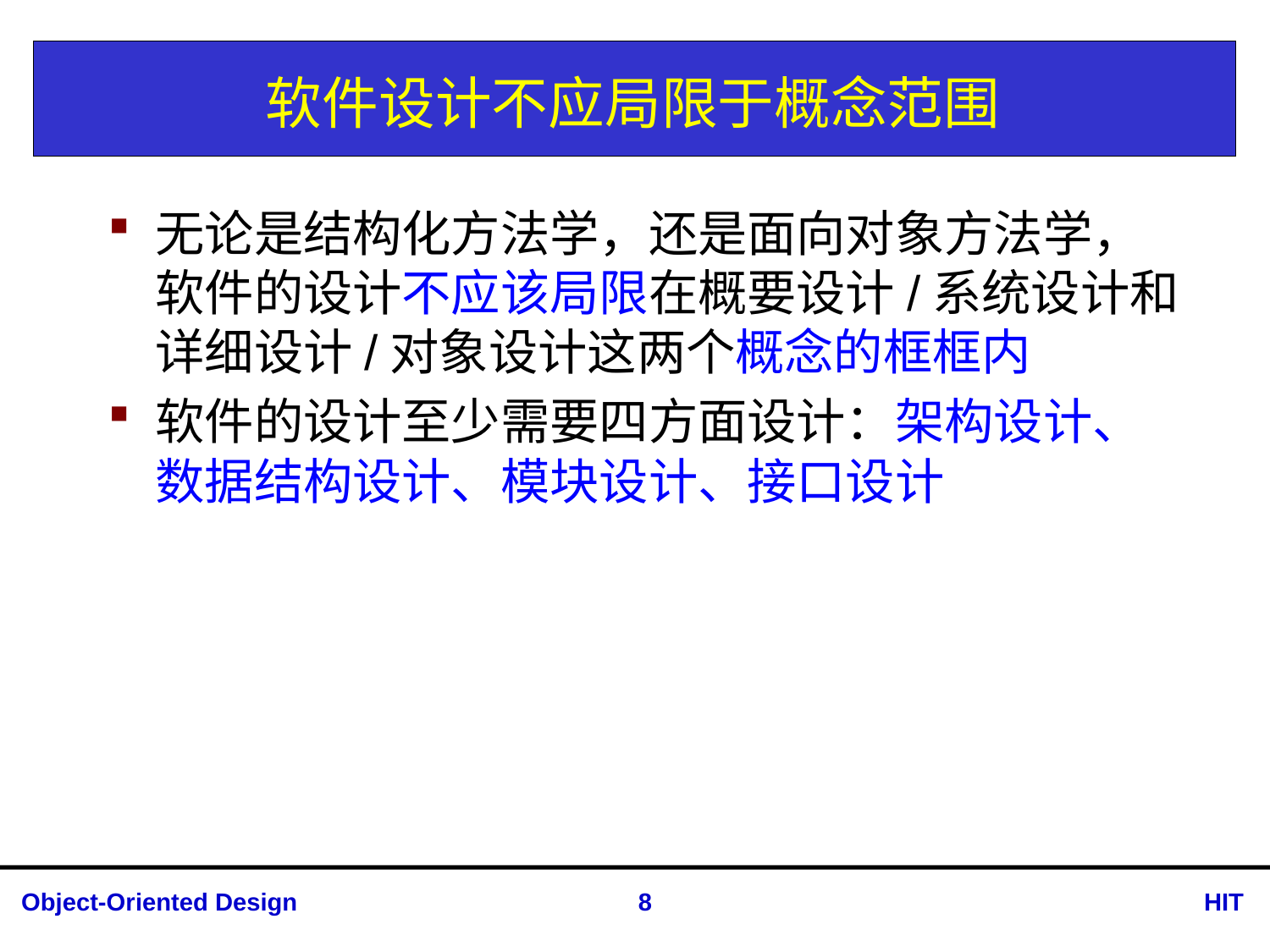

# 软件设计不应局限于概念范围
无论是结构化方法学，还是面向对象方法学，软件的设计不应该局限在概要设计/系统设计和详细设计/对象设计这两个概念的框框内
软件的设计至少需要四方面设计：架构设计、数据结构设计、模块设计、接口设计